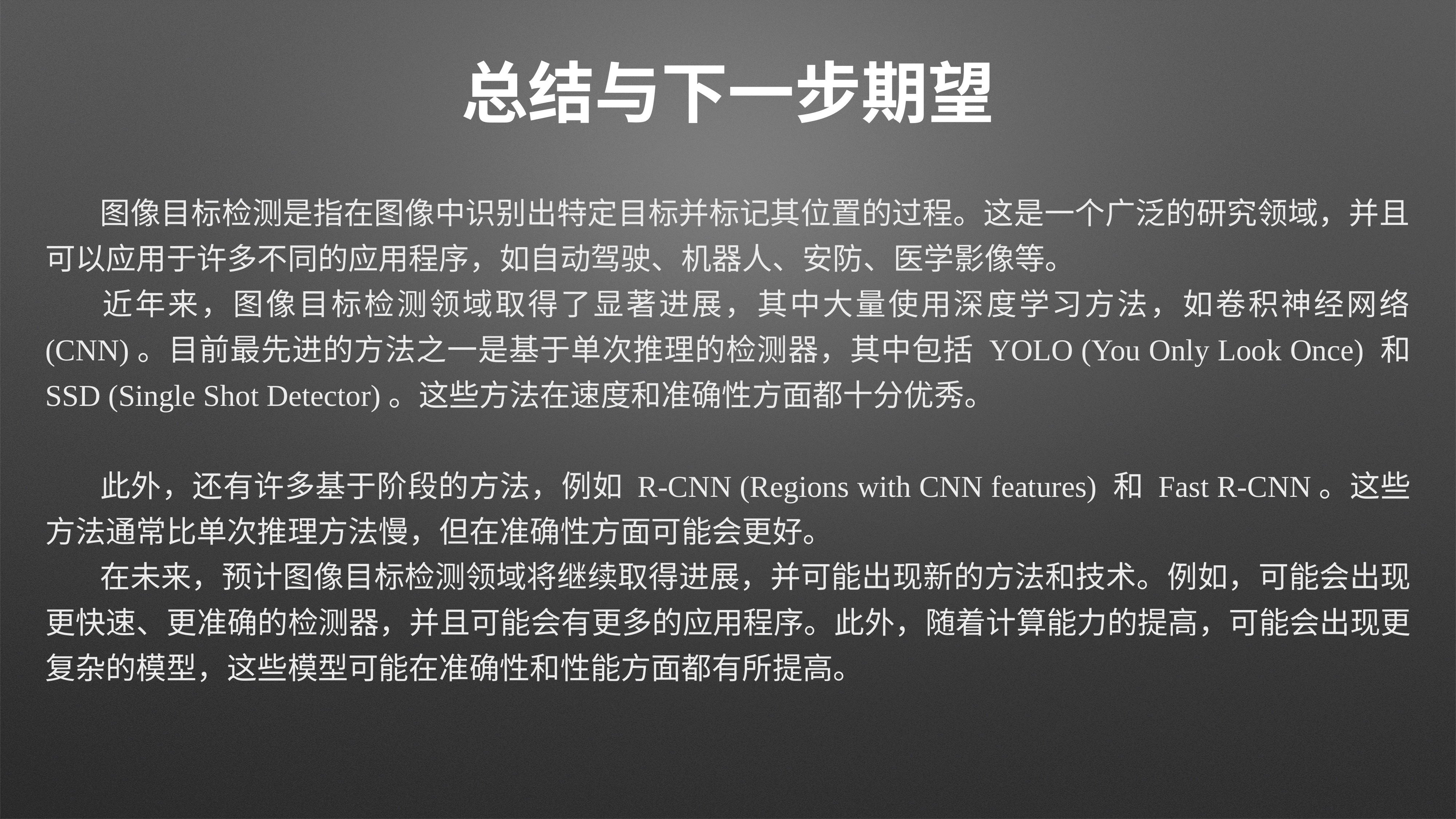

# 总结与下一步期望
	图像目标检测是指在图像中识别出特定目标并标记其位置的过程。这是一个广泛的研究领域，并且可以应用于许多不同的应用程序，如自动驾驶、机器人、安防、医学影像等。
	近年来，图像目标检测领域取得了显著进展，其中大量使用深度学习方法，如卷积神经网络 (CNN)。目前最先进的方法之一是基于单次推理的检测器，其中包括 YOLO (You Only Look Once) 和 SSD (Single Shot Detector)。这些方法在速度和准确性方面都十分优秀。

	此外，还有许多基于阶段的方法，例如 R-CNN (Regions with CNN features) 和 Fast R-CNN。这些方法通常比单次推理方法慢，但在准确性方面可能会更好。
	在未来，预计图像目标检测领域将继续取得进展，并可能出现新的方法和技术。例如，可能会出现更快速、更准确的检测器，并且可能会有更多的应用程序。此外，随着计算能力的提高，可能会出现更复杂的模型，这些模型可能在准确性和性能方面都有所提高。